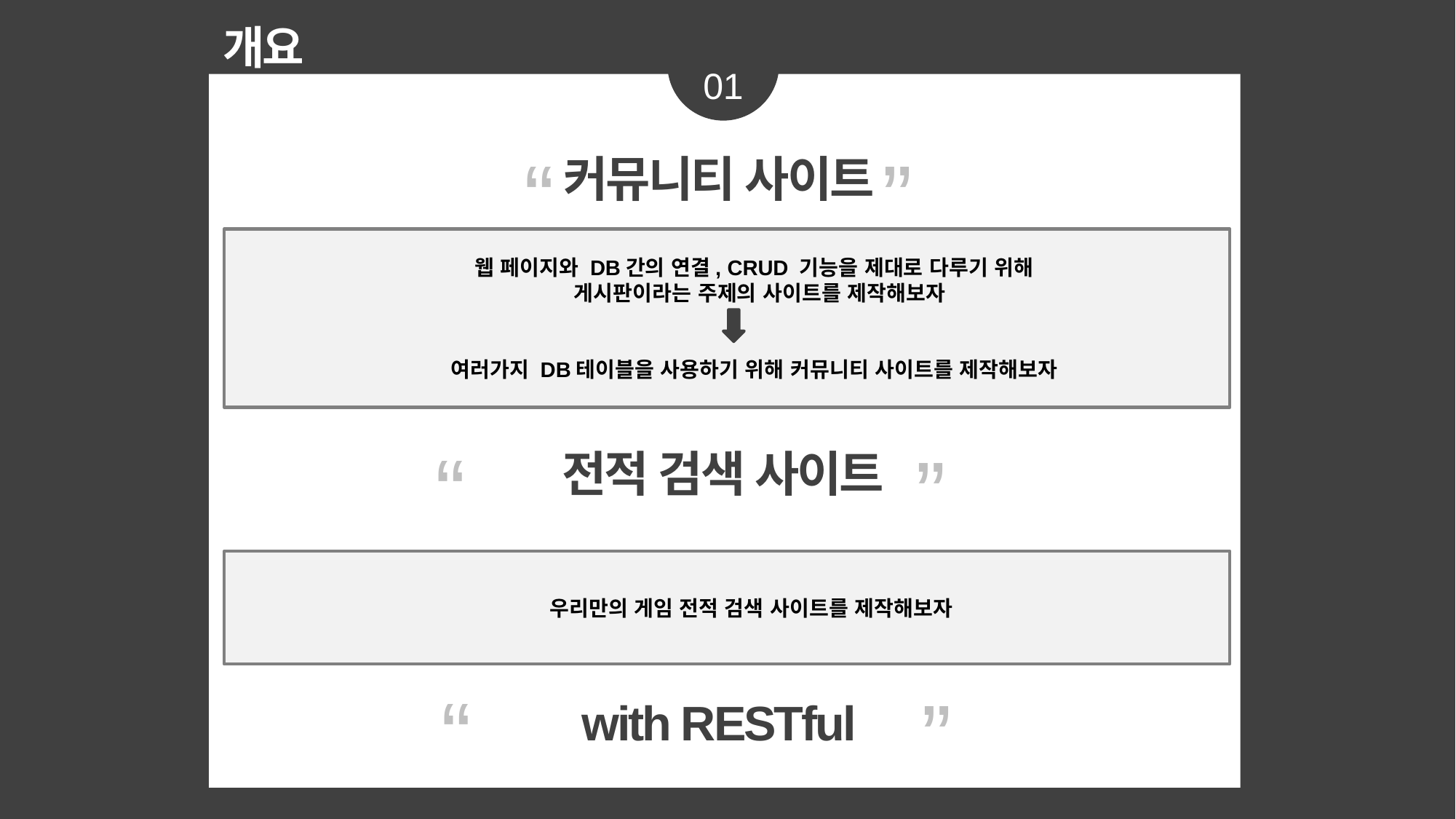

개요
01

“             ”
커뮤니티 사이트
웹 페이지와 DB간의 연결, CRUD 기능을 제대로 다루기 위해
 게시판이라는 주제의 사이트를 제작해보자

여러가지 DB테이블을 사용하기 위해 커뮤니티 사이트를 제작해보자

“
”
전적 검색 사이트
우리만의 게임 전적 검색 사이트를 제작해보자
“
”
with RESTful